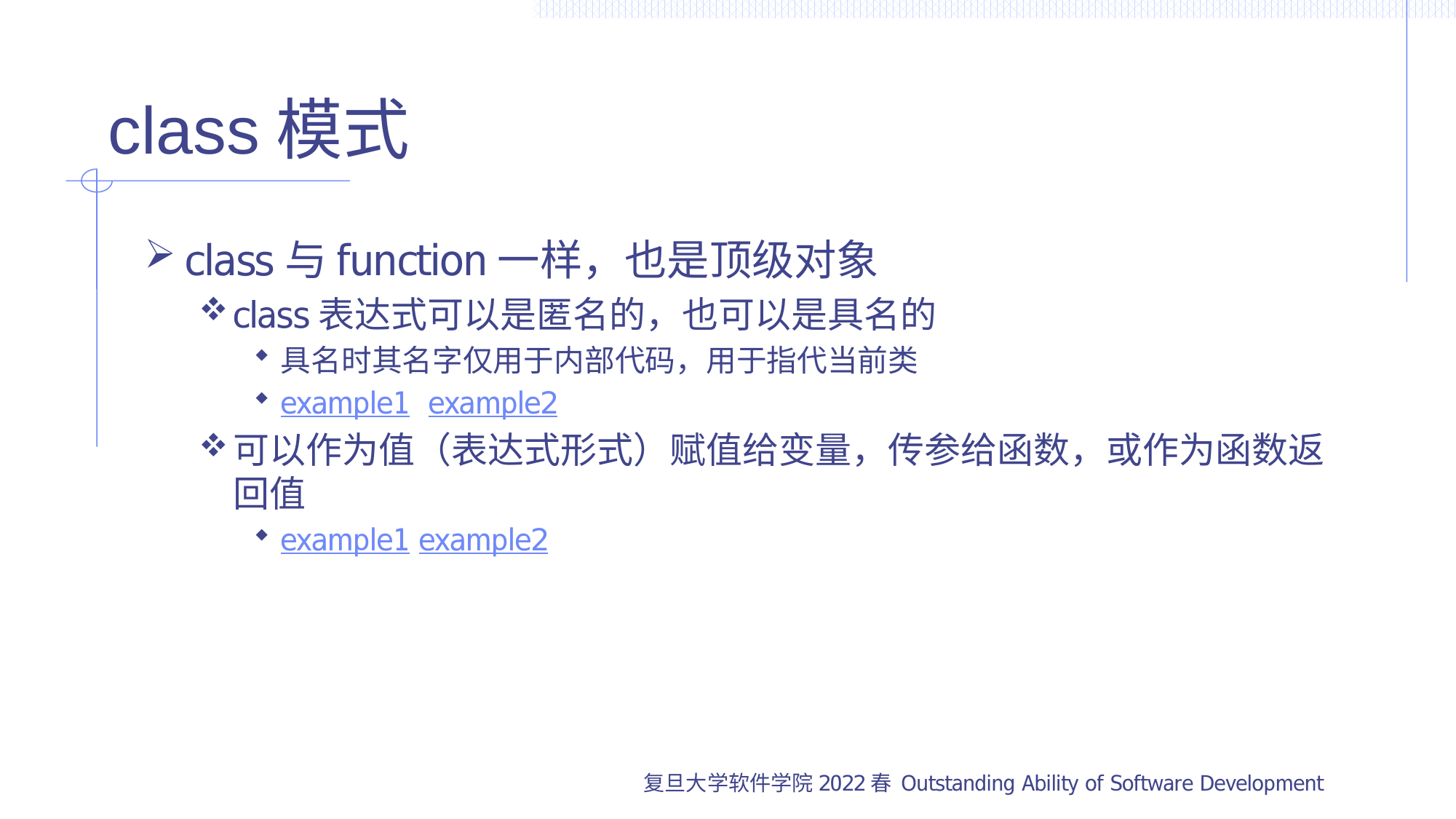

# class模式
class与function一样，也是顶级对象
class表达式可以是匿名的，也可以是具名的
具名时其名字仅用于内部代码，用于指代当前类
example1  example2
可以作为值（表达式形式）赋值给变量，传参给函数，或作为函数返回值
example1 example2